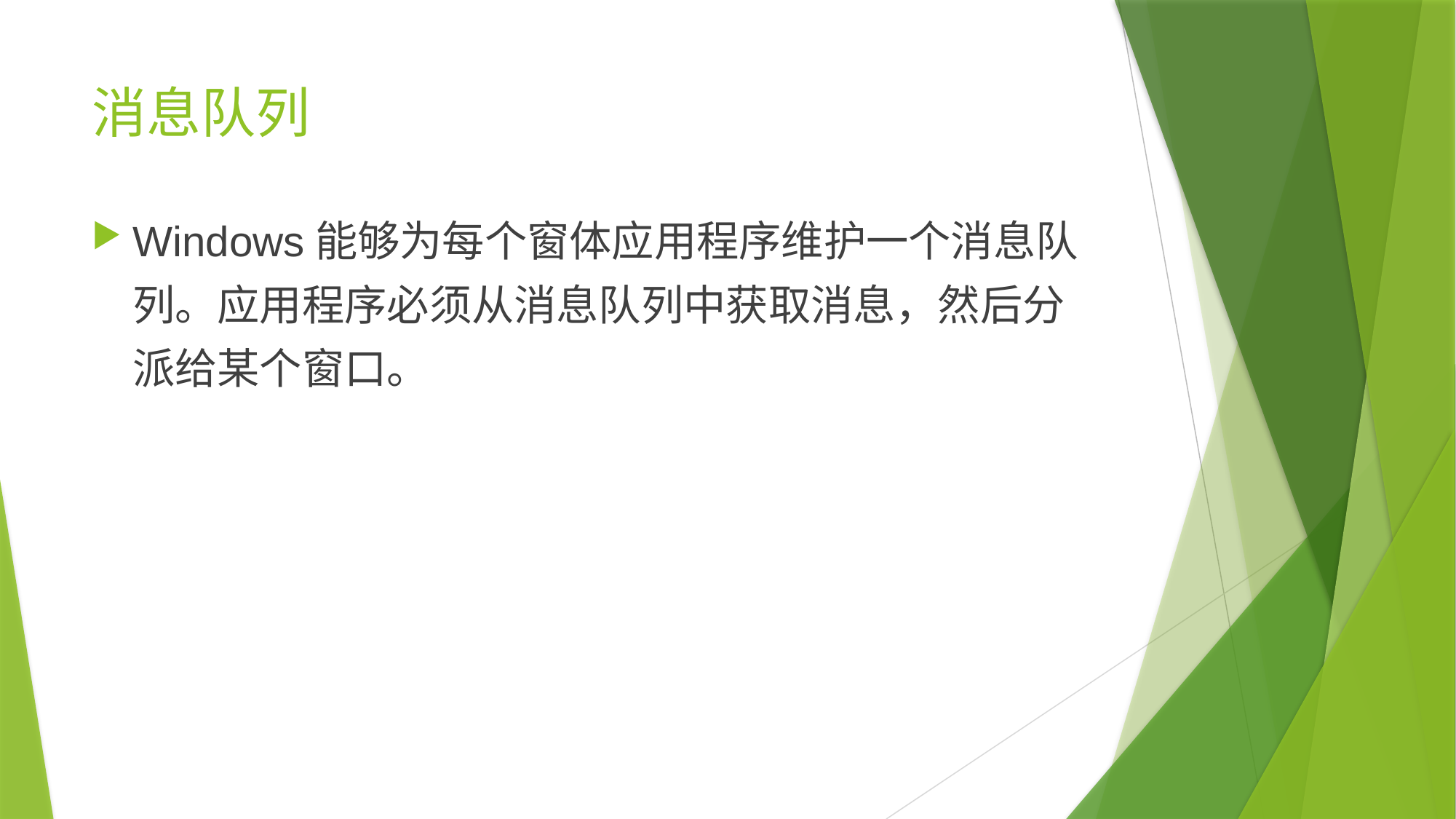

# 消息队列
Windows能够为每个窗体应用程序维护一个消息队列。应用程序必须从消息队列中获取消息，然后分派给某个窗口。